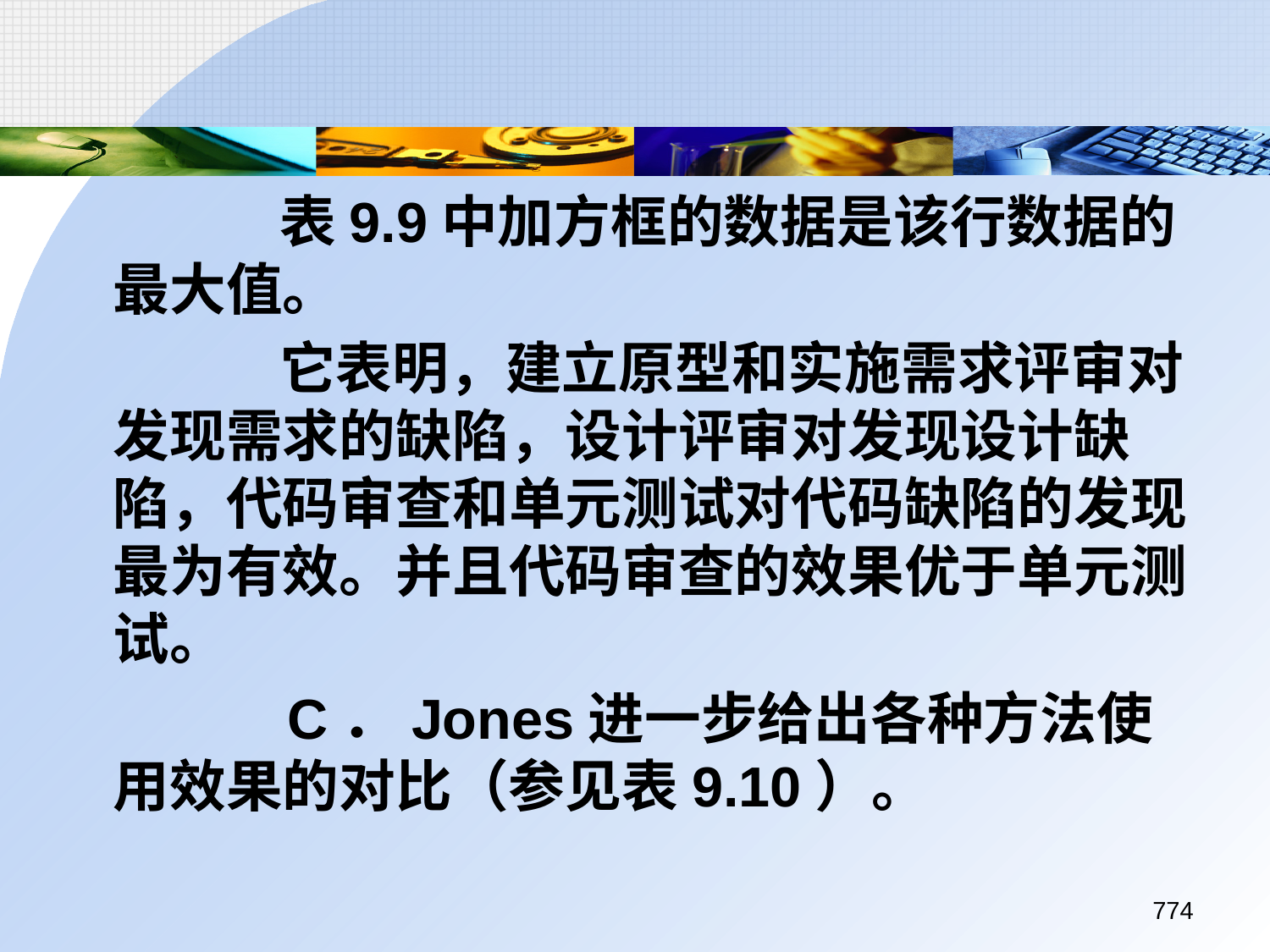

表9.9中加方框的数据是该行数据的最大值。
		  它表明，建立原型和实施需求评审对发现需求的缺陷，设计评审对发现设计缺陷，代码审查和单元测试对代码缺陷的发现最为有效。并且代码审查的效果优于单元测试。
		   C．Jones进一步给出各种方法使用效果的对比（参见表9.10）。

774